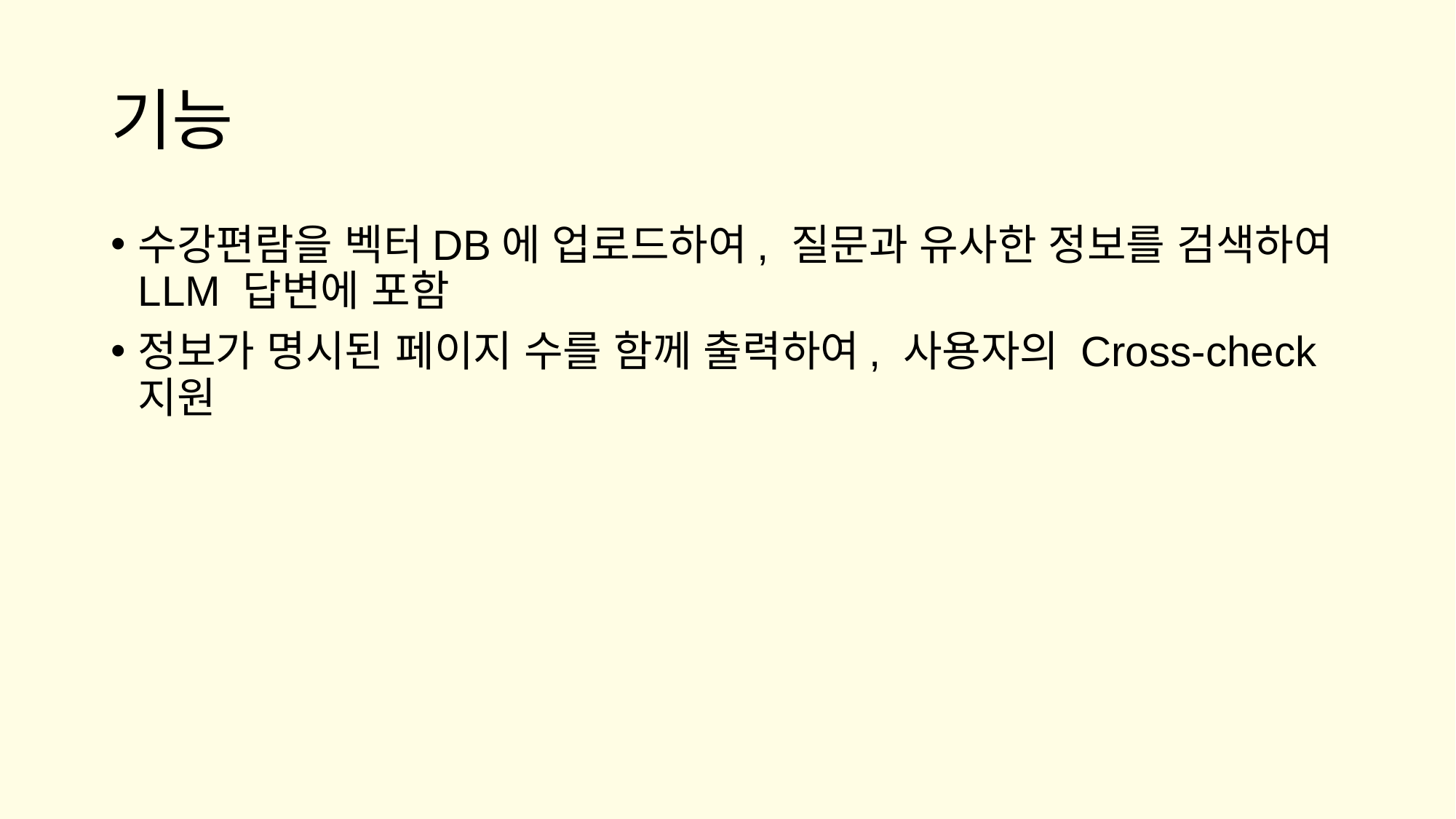

# 기능
수강편람을 벡터DB에 업로드하여, 질문과 유사한 정보를 검색하여 LLM 답변에 포함
정보가 명시된 페이지 수를 함께 출력하여, 사용자의 Cross-check 지원